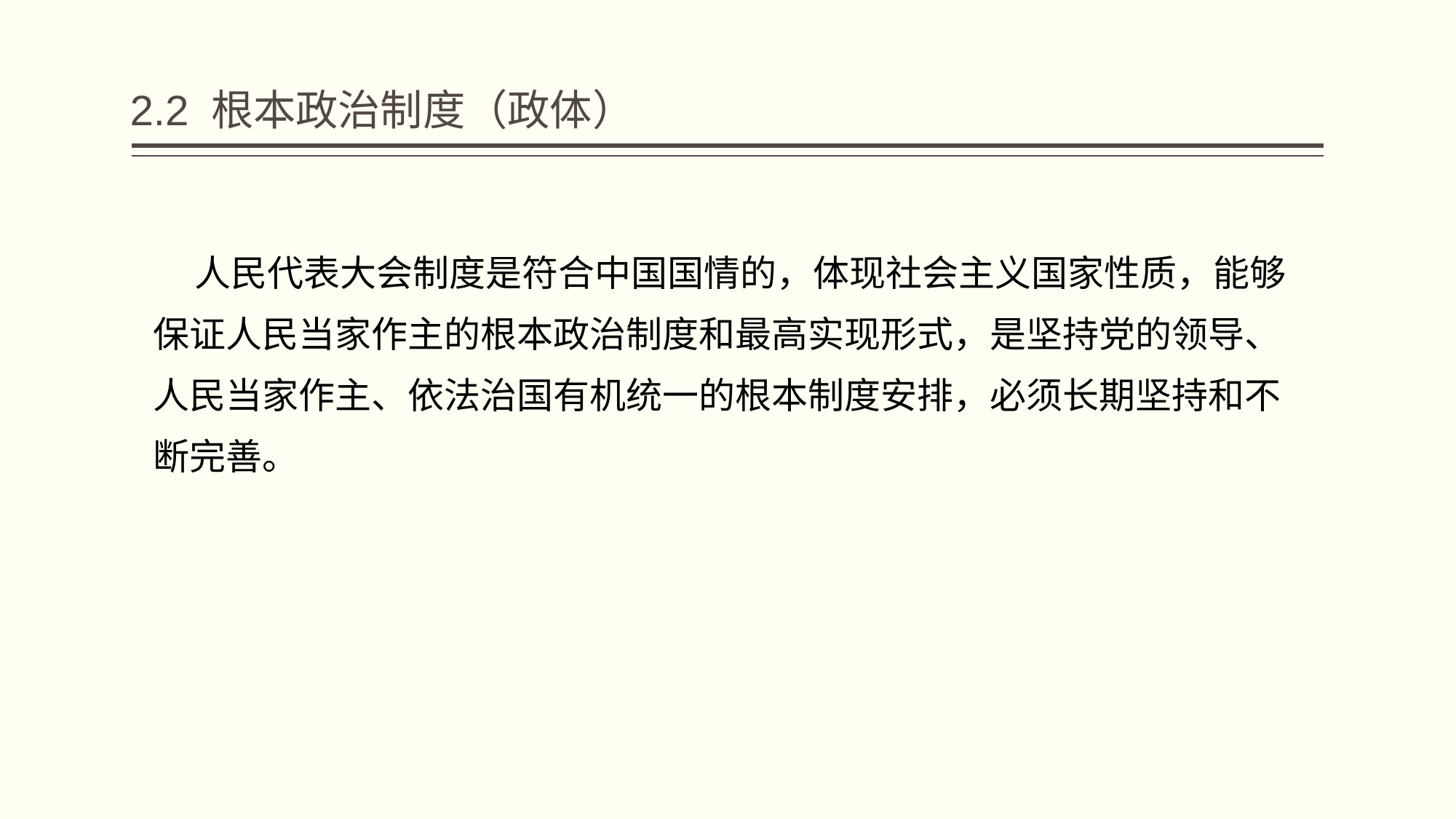

2.2 根本政治制度（政体）
    人民代表大会制度是符合中国国情的，体现社会主义国家性质，能够保证人民当家作主的根本政治制度和最高实现形式，是坚持党的领导、人民当家作主、依法治国有机统一的根本制度安排，必须长期坚持和不断完善。